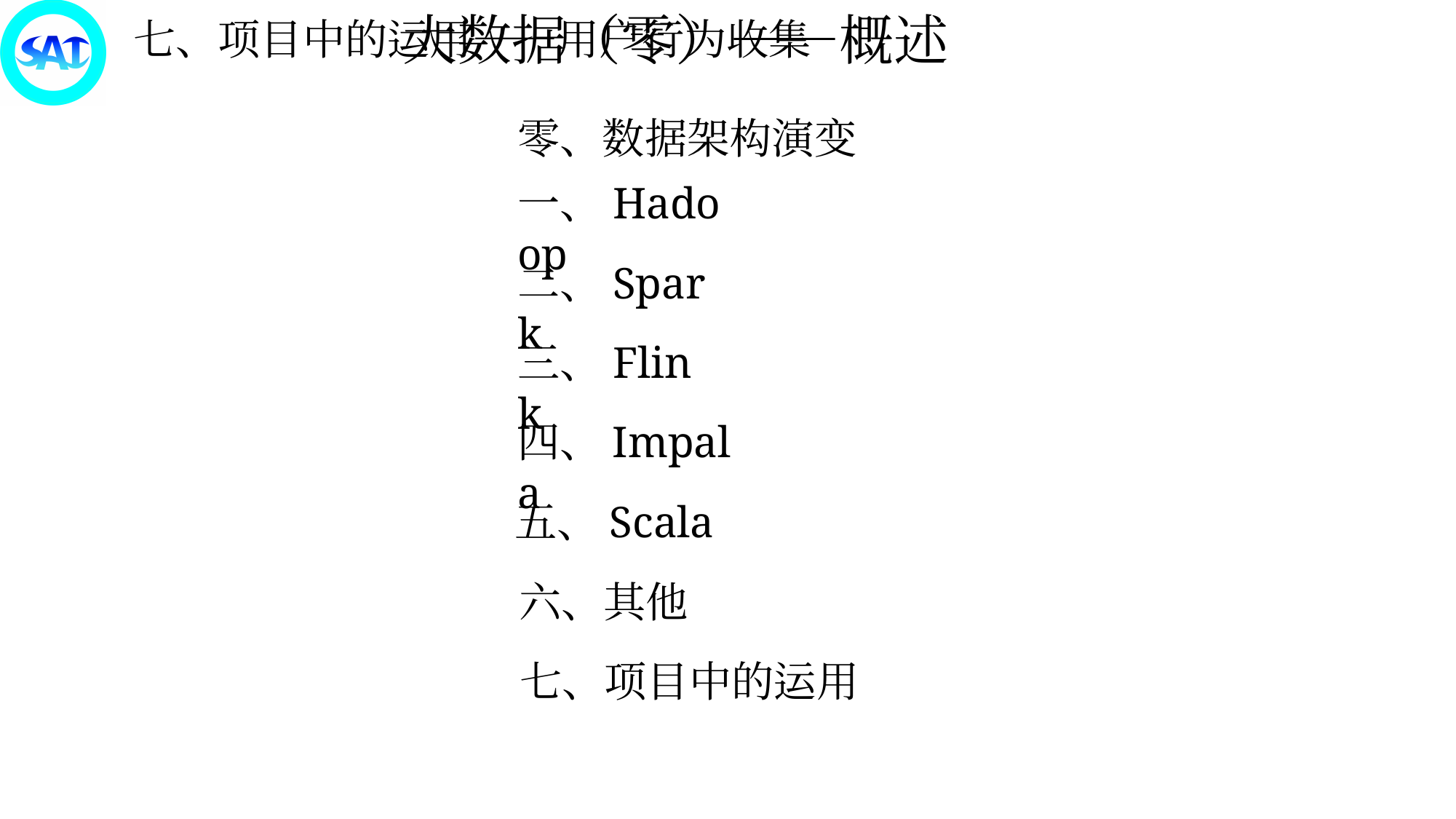

大数据（零）——概述
七、项目中的运用——用户行为收集
零、数据架构演变
一、Hadoop
二、Spark
三、Flink
四、Impala
五、Scala
六、其他
七、项目中的运用